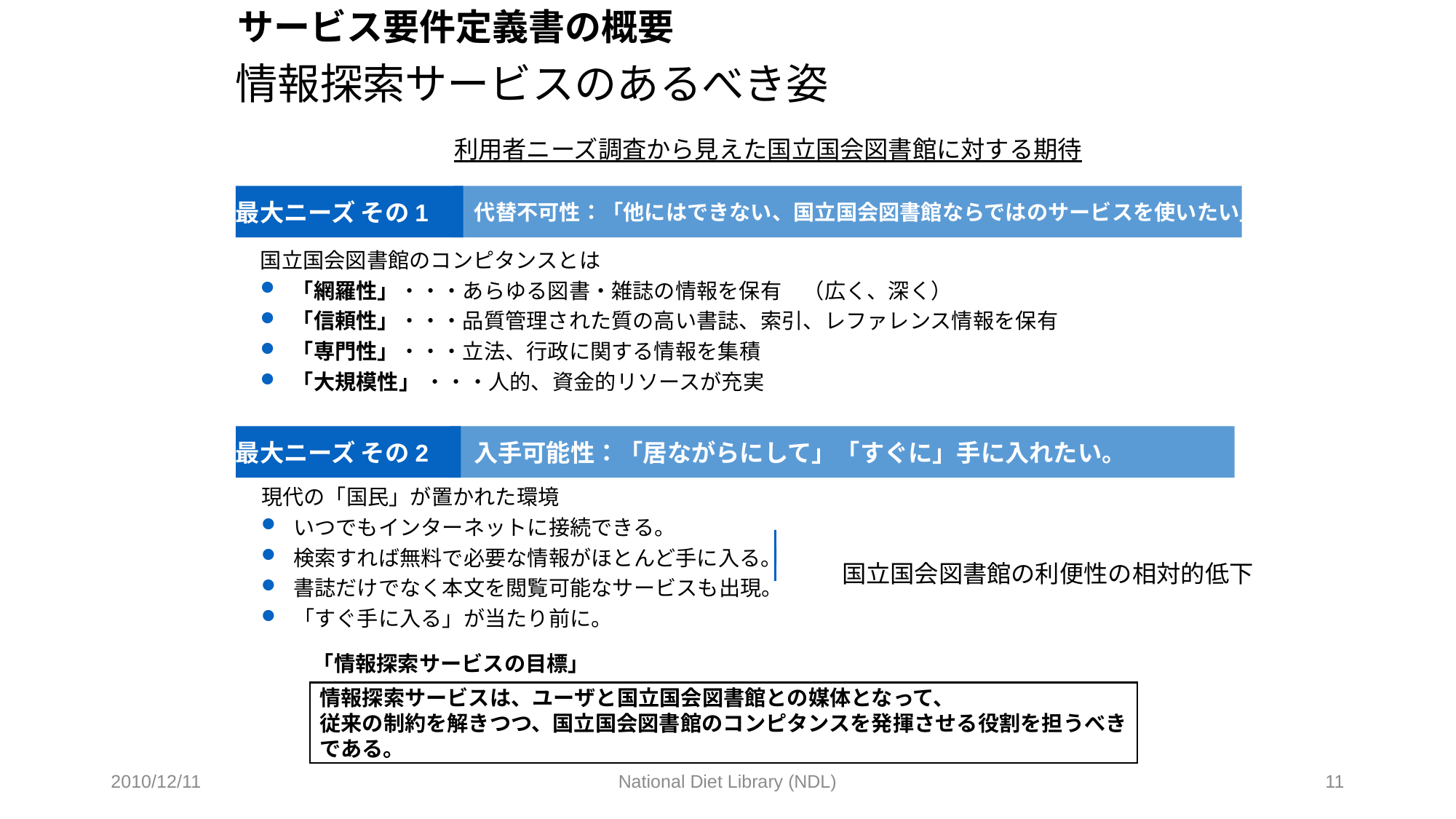

サービス要件定義書の概要
情報探索サービスのあるべき姿
利用者ニーズ調査から見えた国立国会図書館に対する期待
最大ニーズ その1
　代替不可性：「他にはできない、国立国会図書館ならではのサービスを使いたい」
国立国会図書館のコンピタンスとは
「網羅性」・・・あらゆる図書・雑誌の情報を保有　（広く、深く）
「信頼性」・・・品質管理された質の高い書誌、索引、レファレンス情報を保有
「専門性」・・・立法、行政に関する情報を集積
「大規模性」 ・・・人的、資金的リソースが充実
最大ニーズ その2
　入手可能性：「居ながらにして」「すぐに」手に入れたい。
現代の「国民」が置かれた環境
いつでもインターネットに接続できる。
検索すれば無料で必要な情報がほとんど手に入る。
書誌だけでなく本文を閲覧可能なサービスも出現。
「すぐ手に入る」が当たり前に。

国立国会図書館の利便性の相対的低下
「情報探索サービスの目標」
情報探索サービスは、ユーザと国立国会図書館との媒体となって、
従来の制約を解きつつ、国立国会図書館のコンピタンスを発揮させる役割を担うべきである。
2010/12/11
National Diet Library (NDL)
11